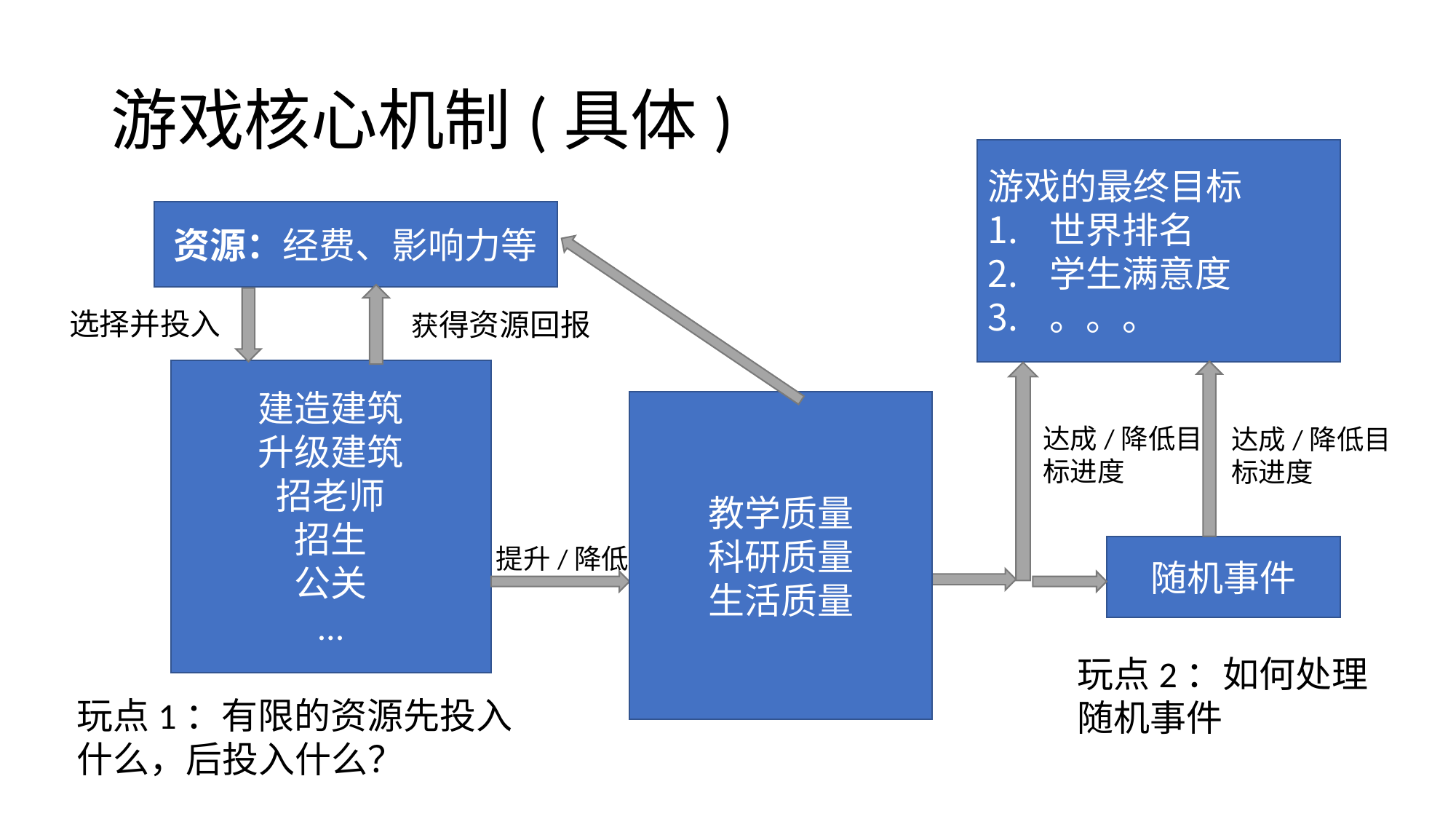

# 游戏核心机制(具体)
游戏的最终目标
世界排名
学生满意度
。。。

资源：经费、影响力等

选择并投入
获得资源回报
建造建筑
升级建筑
招老师
招生
公关
…

教学质量
科研质量
生活质量
达成/降低目标进度
达成/降低目标进度
提升/降低
随机事件

玩点2：如何处理随机事件
玩点1：有限的资源先投入什么，后投入什么？